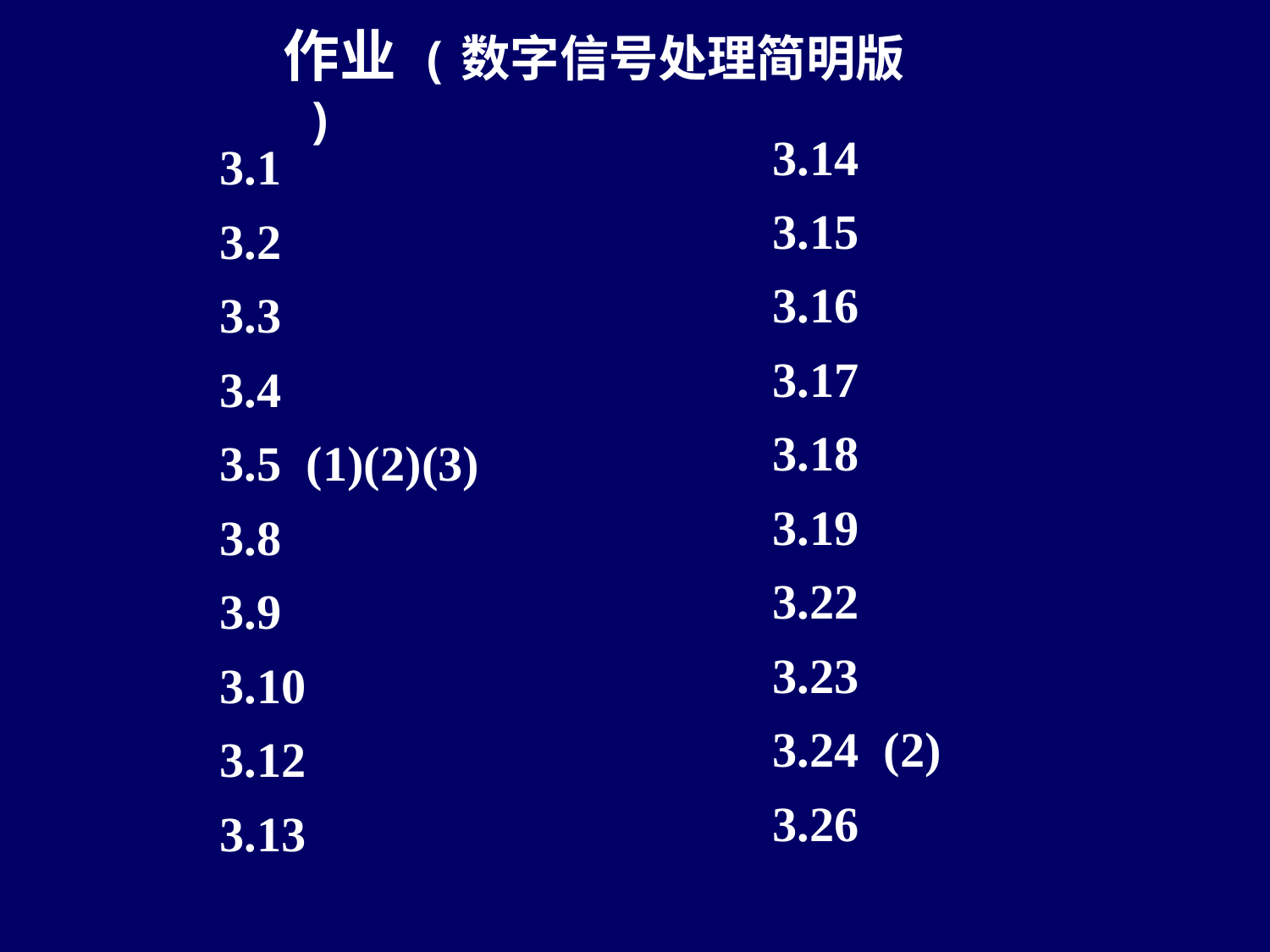

作业 (数字信号处理简明版 )
3.1
3.2
3.3
3.4
3.5  (1)(2)(3)
3.8
3.9
3.10
3.12
3.13
3.14
3.15
3.16
3.17
3.18
3.19
3.22
3.23
3.24  (2)
3.26